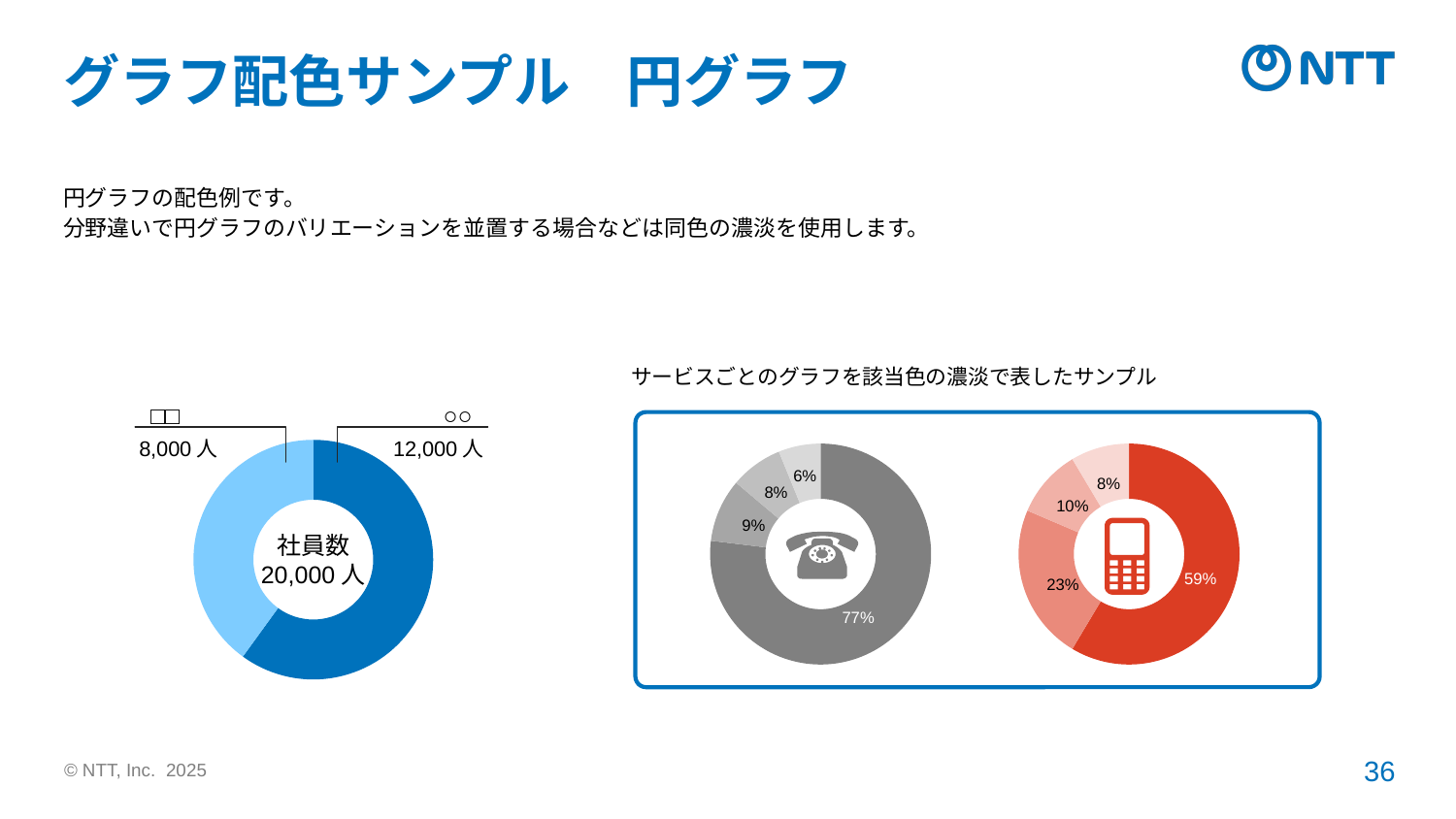

# グラフ配色サンプル　円グラフ
円グラフの配色例です。
分野違いで円グラフのバリエーションを並置する場合などは同色の濃淡を使用します。
サービスごとのグラフを該当色の濃淡で表したサンプル

### Chart

| Category | 売上高 |
|---|---|
| 第 1 四半期 | 10.0 |
| 第 2 四半期 | 1.2 |
| 第 3 四半期 | 1.0 |
| 第 4 四半期 | 0.8 |
6%
8%
9%

77%

### Chart

| Category | 売上高 |
|---|---|
| 第 1 四半期 | 8.2 |
| 第 2 四半期 | 3.2 |
| 第 3 四半期 | 1.4 |
| 第 4 四半期 | 1.2 |
8%
10%
59%
23%

□□
○○

8,000人
12,000人

### Chart

| Category | 社員数 |
|---|---|
| 20 | 12000.0 |
| 30 | 8000.0 |
社員数
20,000人